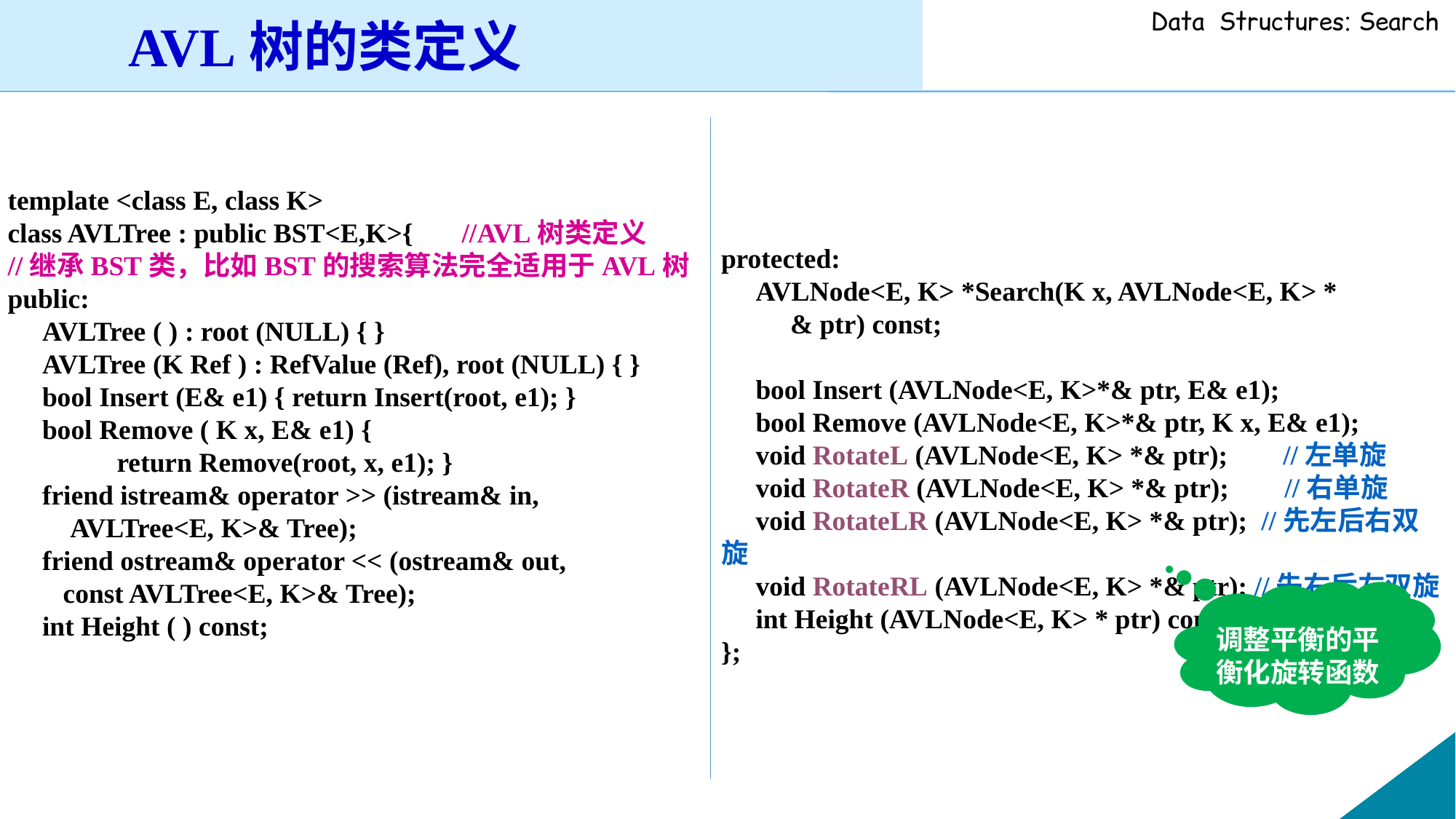

AVL树的类定义
template <class E, class K>
class AVLTree : public BST<E,K>{       //AVL树类定义
//继承BST类，比如BST的搜索算法完全适用于AVL树
public:
     AVLTree ( ) : root (NULL) { }
     AVLTree (K Ref ) : RefValue (Ref), root (NULL) { }
     bool Insert (E& e1) { return Insert(root, e1); }
     bool Remove ( K x, E& e1) {
	return Remove(root, x, e1); }
     friend istream& operator >> (istream& in,
         AVLTree<E, K>& Tree);
     friend ostream& operator << (ostream& out,
        const AVLTree<E, K>& Tree);
     int Height ( ) const;

protected:
     AVLNode<E, K> *Search(K x, AVLNode<E, K> *
          & ptr) const;
     bool Insert (AVLNode<E, K>*& ptr, E& e1);
     bool Remove (AVLNode<E, K>*& ptr, K x, E& e1);
     void RotateL (AVLNode<E, K> *& ptr);        //左单旋
     void RotateR (AVLNode<E, K> *& ptr);        //右单旋
     void RotateLR (AVLNode<E, K> *& ptr);  //先左后右双旋
     void RotateRL (AVLNode<E, K> *& ptr); //先右后左双旋
     int Height (AVLNode<E, K> * ptr) const;
};
调整平衡的平衡化旋转函数